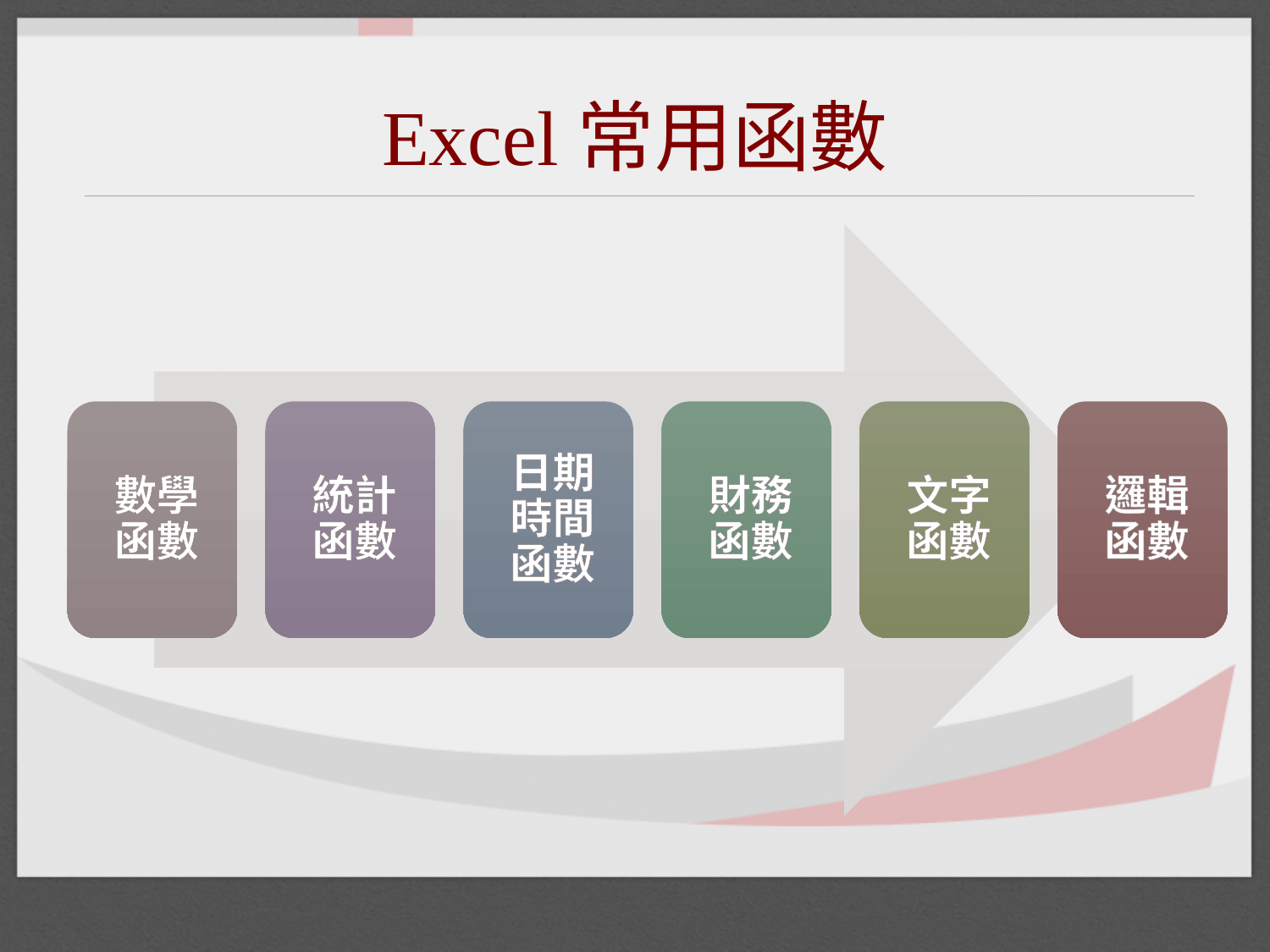

# Excel常用函數
數學
函數
統計
函數
日期
時間
函數
財務
函數
文字
函數
邏輯
函數